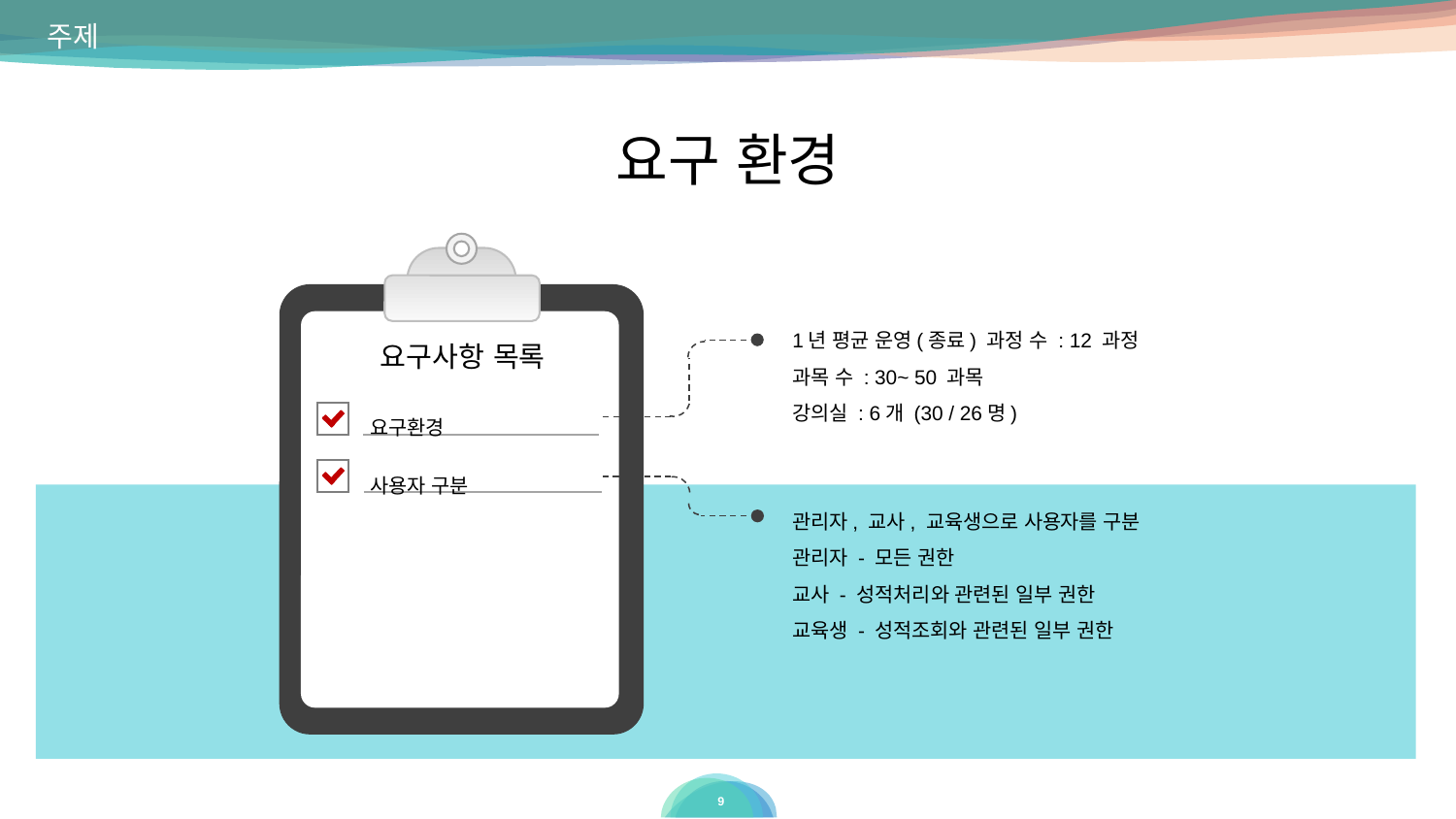

주제
요구 환경

1년 평균 운영(종료) 과정 수 : 12 과정
과목 수 : 30~ 50 과목
강의실 : 6개 (30 / 26명)

요구사항 목록
요구환경

사용자 구분

관리자, 교사, 교육생으로 사용자를 구분
관리자 - 모든 권한
교사 - 성적처리와 관련된 일부 권한
교육생 - 성적조회와 관련된 일부 권한

9
9